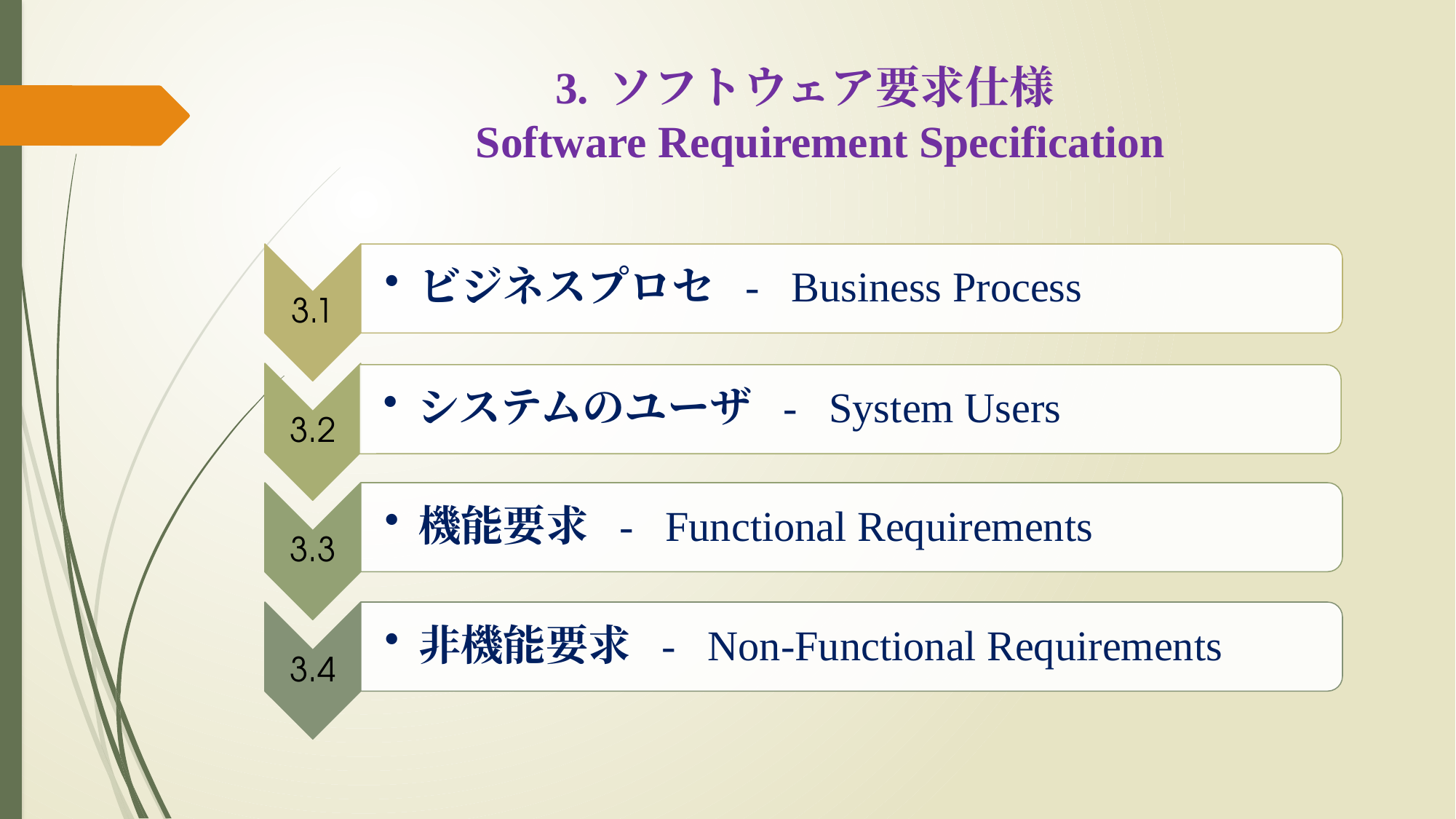

# 3. ソフトウェア要求仕様 Software Requirement Specification
3.1
ビジネスプロセ  -   Business Process
3.2
システムのユーザ  -   System Users
3.3
機能要求  -   Functional Requirements
3.4
非機能要求  -   Non-Functional Requirements